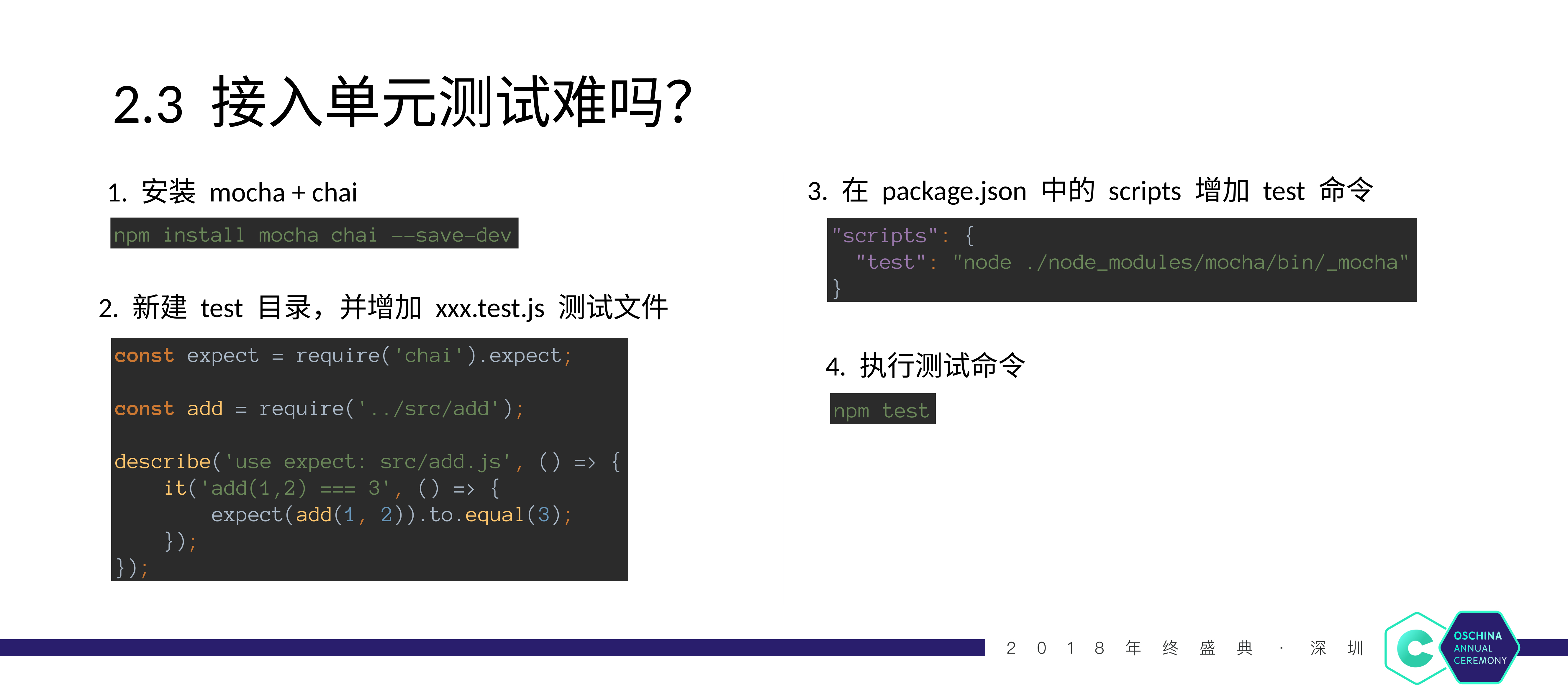

# 2.3 接入单元测试难吗？
3. 在 package.json 中的 scripts 增加 test 命令
1. 安装 mocha + chai
npm install mocha chai --save-dev
"scripts": {
  "test": "node ./node_modules/mocha/bin/_mocha"
}
2. 新建 test 目录，并增加 xxx.test.js 测试文件
const expect = require('chai').expect;
const add = require('../src/add');
describe('use expect: src/add.js', () => {
    it('add(1,2) === 3', () => {
        expect(add(1, 2)).to.equal(3);
    });
});
4. 执行测试命令
npm test